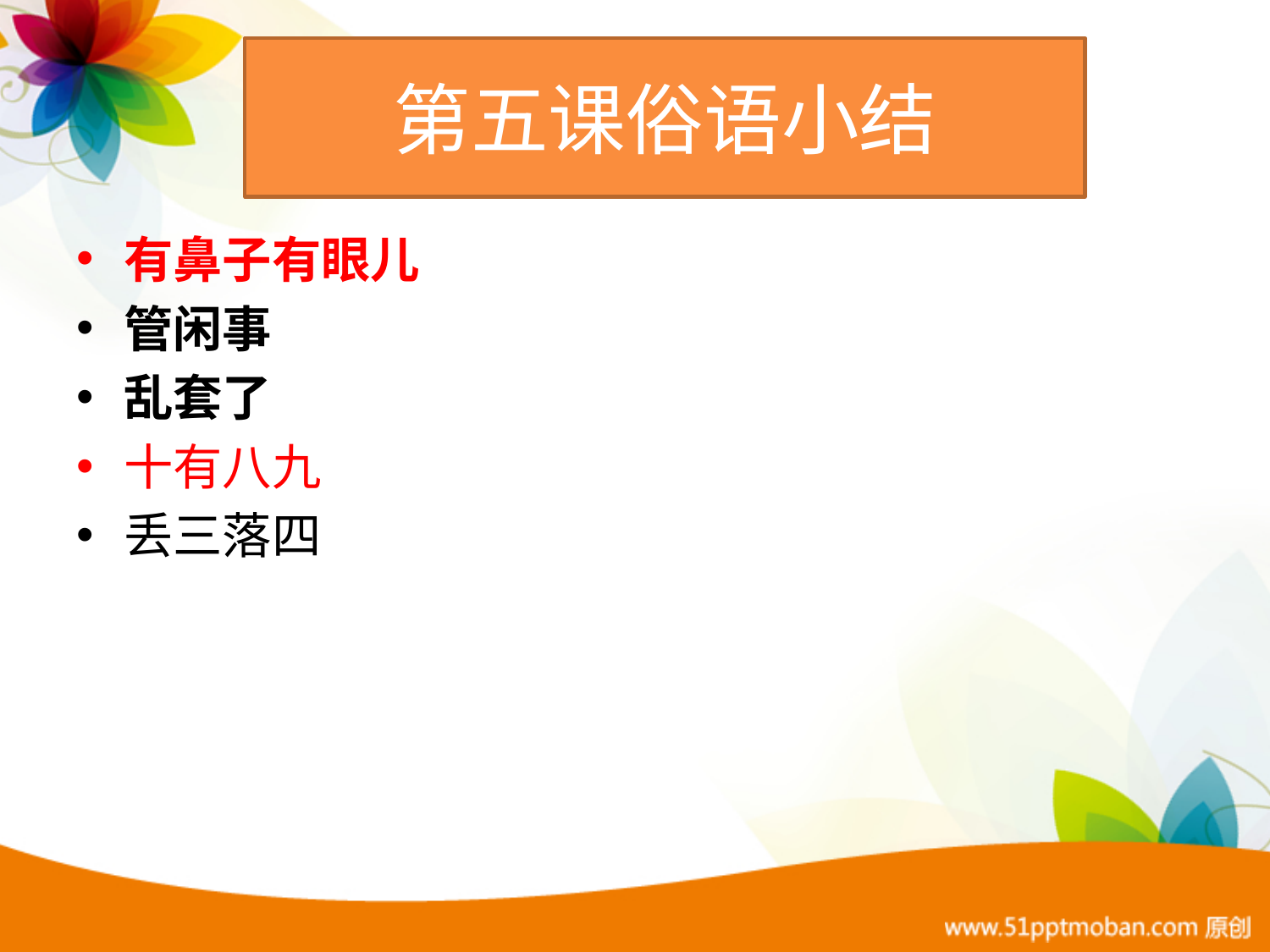

# 第五课俗语小结
有鼻子有眼儿
管闲事
乱套了
十有八九
丢三落四